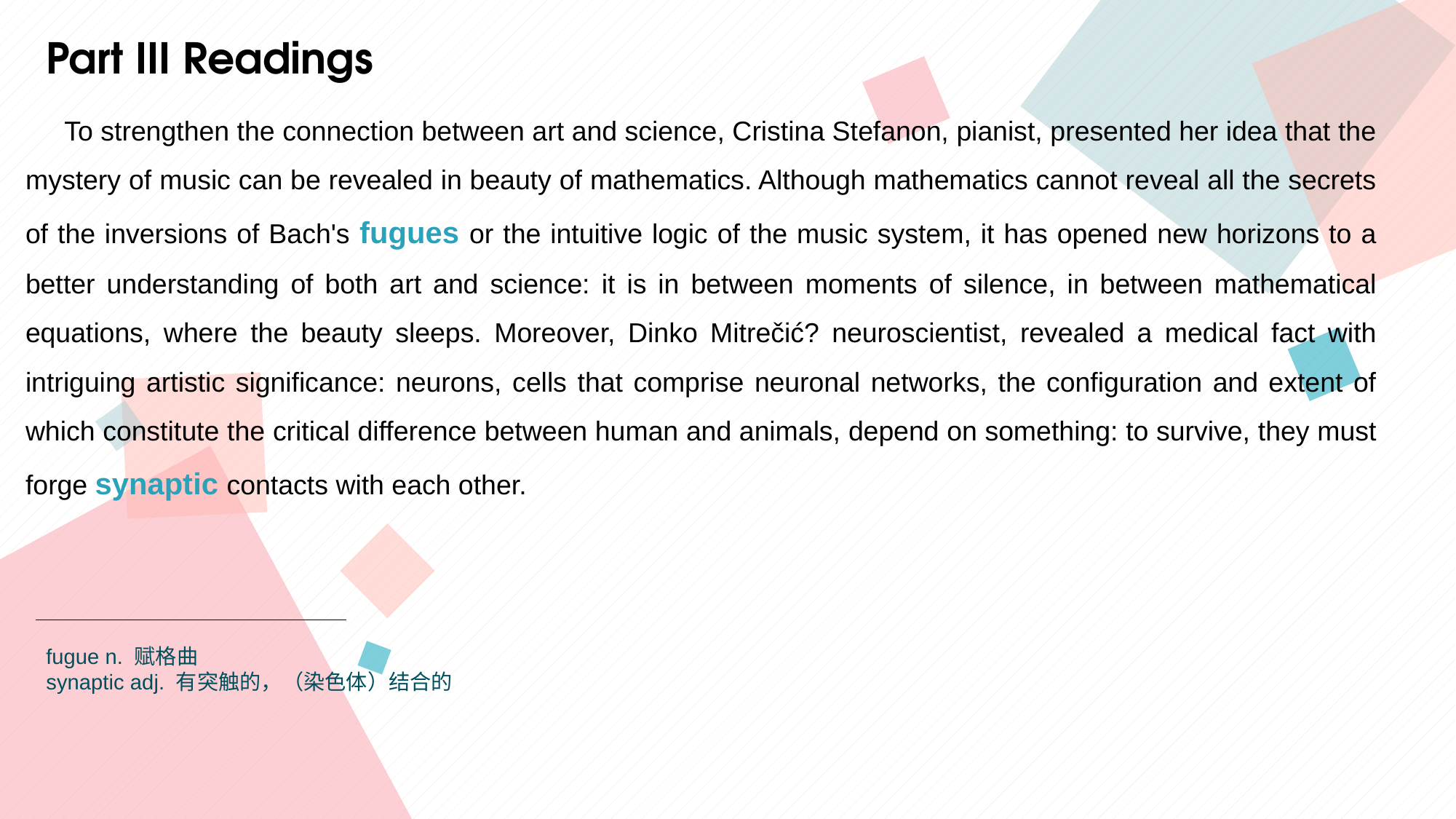

Part III Readings
     To strengthen the connection between art and science, Cristina Stefanon, pianist, presented her idea that the mystery of music can be revealed in beauty of mathematics. Although mathematics cannot reveal all the secrets of the inversions of Bach's fugues or the intuitive logic of the music system, it has opened new horizons to a better understanding of both art and science: it is in between moments of silence, in between mathematical equations, where the beauty sleeps. Moreover, Dinko Mitrečić? neuroscientist, revealed a medical fact with intriguing artistic significance: neurons, cells that comprise neuronal networks, the configuration and extent of which constitute the critical difference between human and animals, depend on something: to survive, they must forge synaptic contacts with each other.
fugue n. 赋格曲
synaptic adj. 有突触的，（染色体）结合的